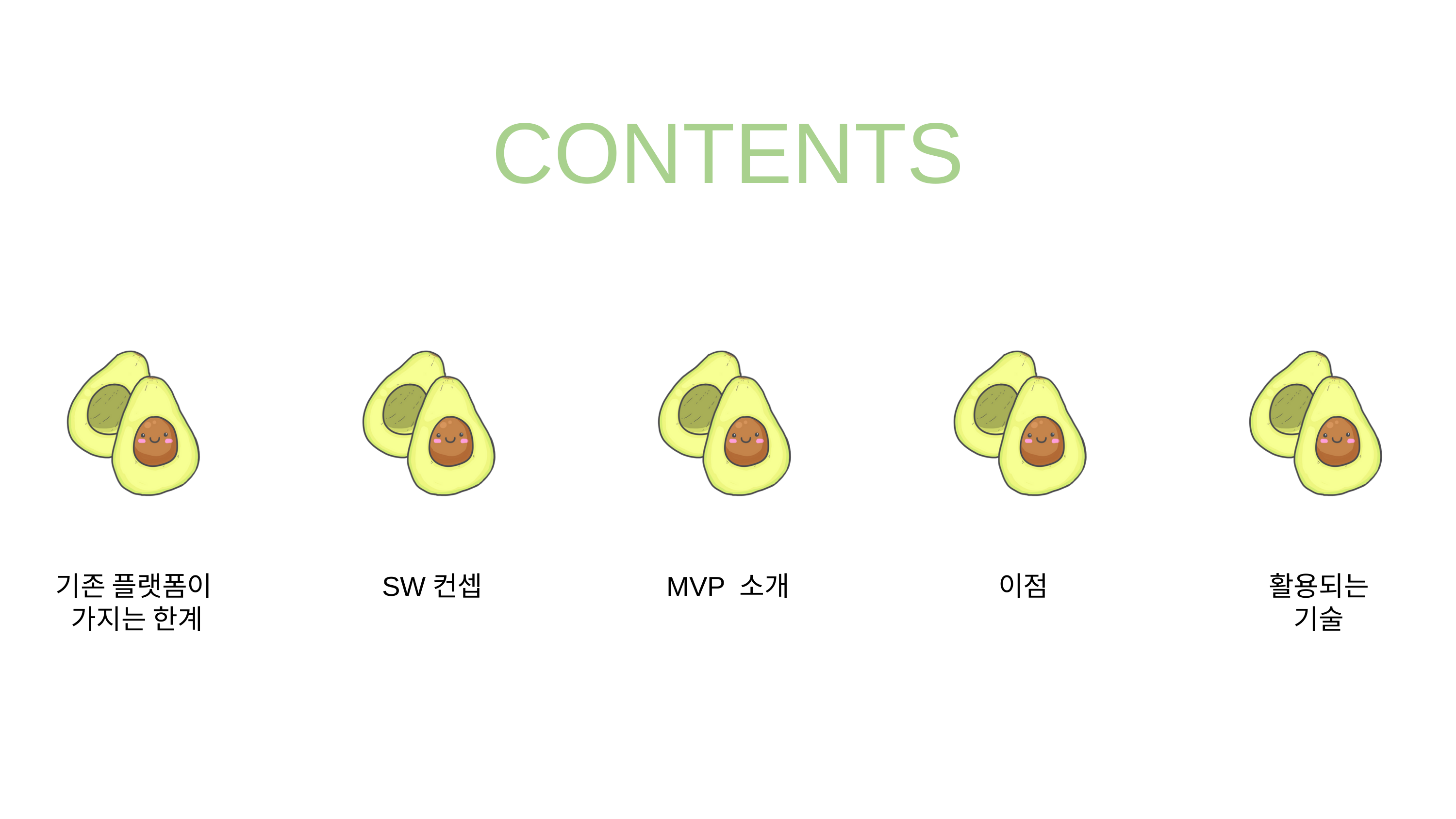

CONTENTS

기존 플랫폼이
가지는 한계
SW컨셉
MVP 소개
이점
활용되는 기술